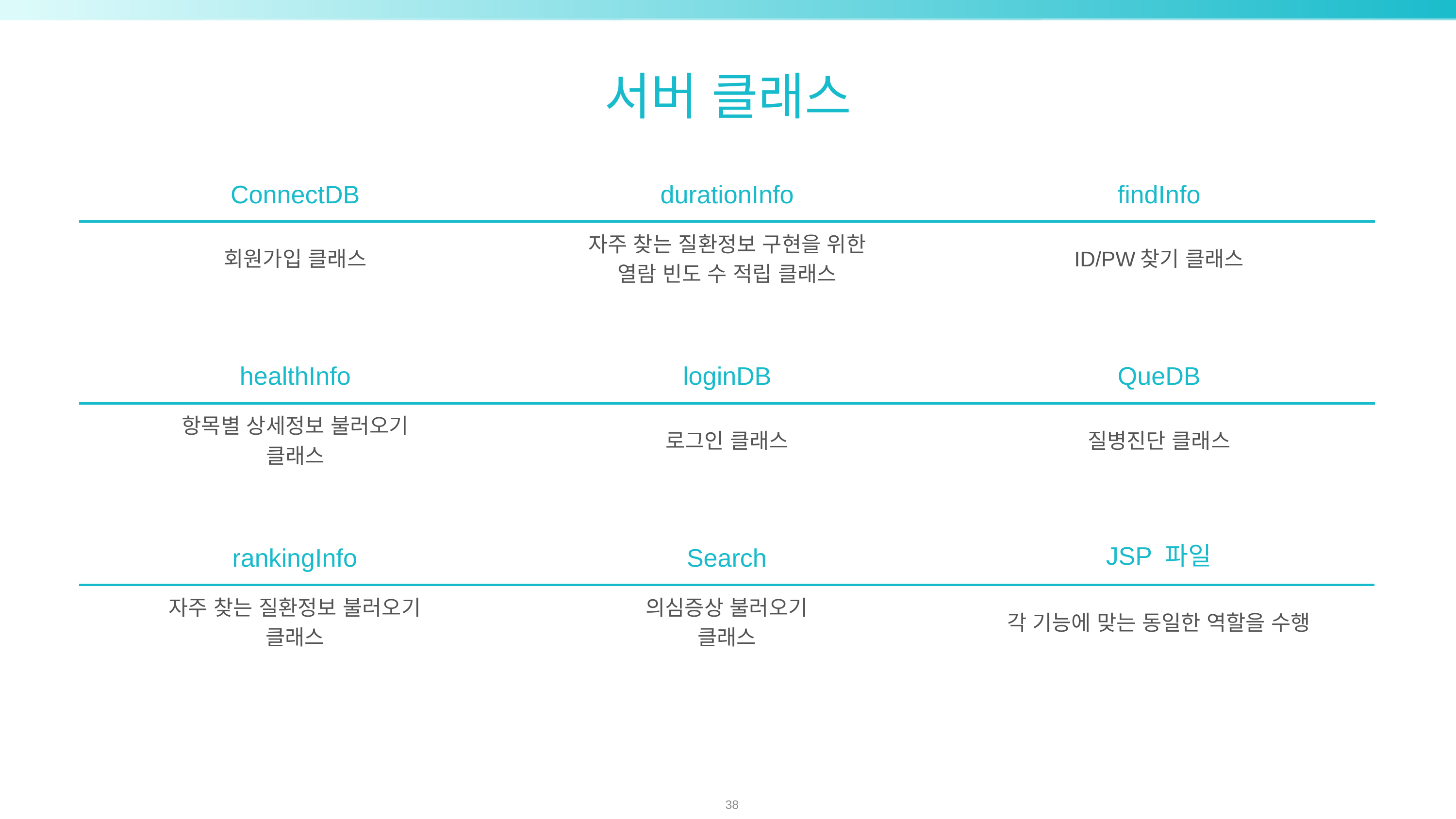

서버 클래스
| ConnectDB | durationInfo | findInfo |
| --- | --- | --- |
| 회원가입 클래스 | 자주 찾는 질환정보 구현을 위한 열람 빈도 수 적립 클래스 | ID/PW찾기 클래스 |

| healthInfo | loginDB | QueDB |
| --- | --- | --- |
| 항목별 상세정보 불러오기 클래스 | 로그인 클래스 | 질병진단 클래스 |
| rankingInfo | Search | JSP 파일 |
| --- | --- | --- |
| 자주 찾는 질환정보 불러오기 클래스 | 의심증상 불러오기 클래스 | 각 기능에 맞는 동일한 역할을 수행 |
38